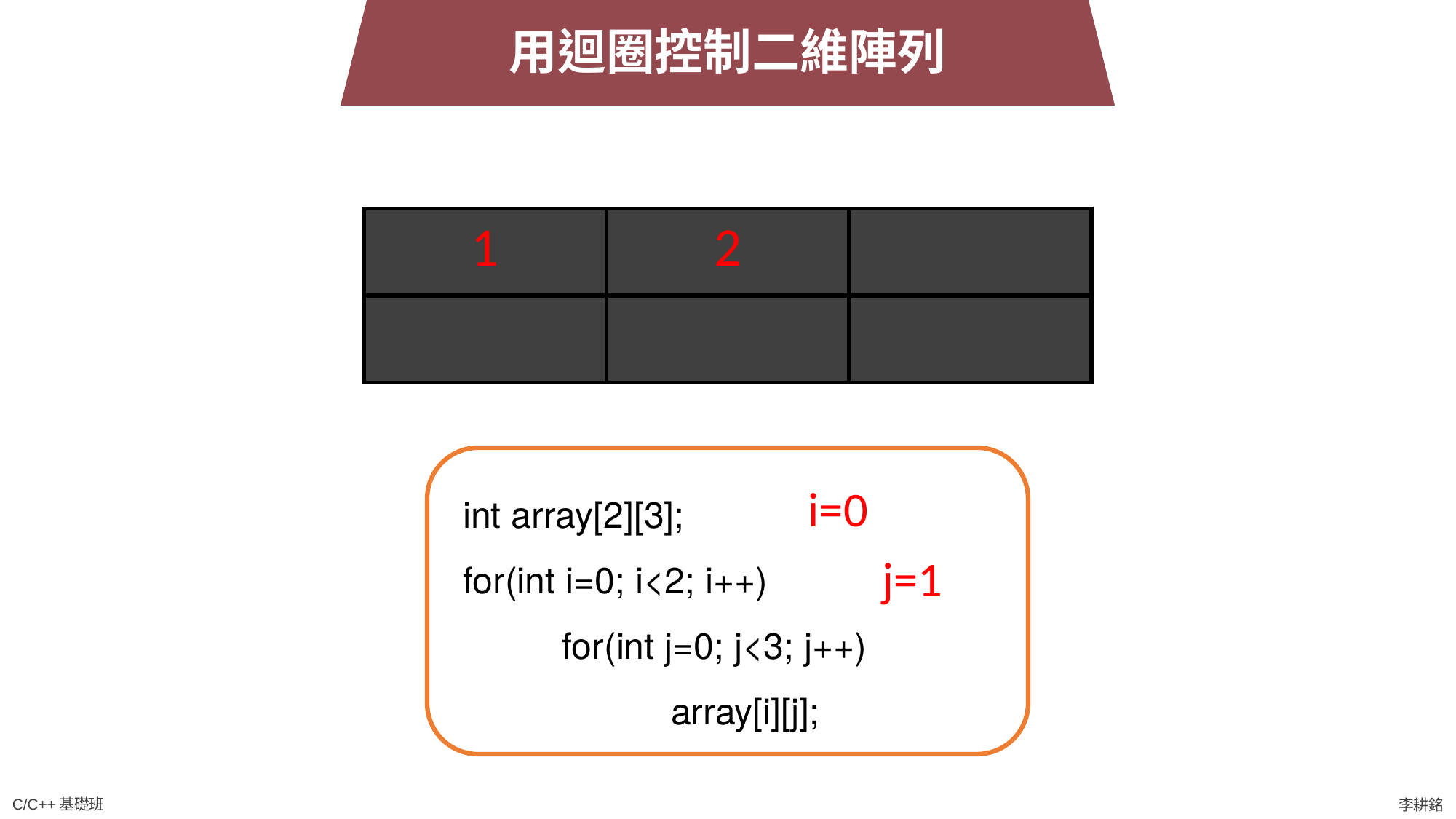

用迴圈控制二維陣列
| 1 | 2 |  |
| --- | --- | --- |
|  |  |  |
 int array[2][3];
 for(int i=0; i<2; i++)
 	for(int j=0; j<3; j++)
		array[i][j];
i=0
j=1
C/C++基礎班
李耕銘